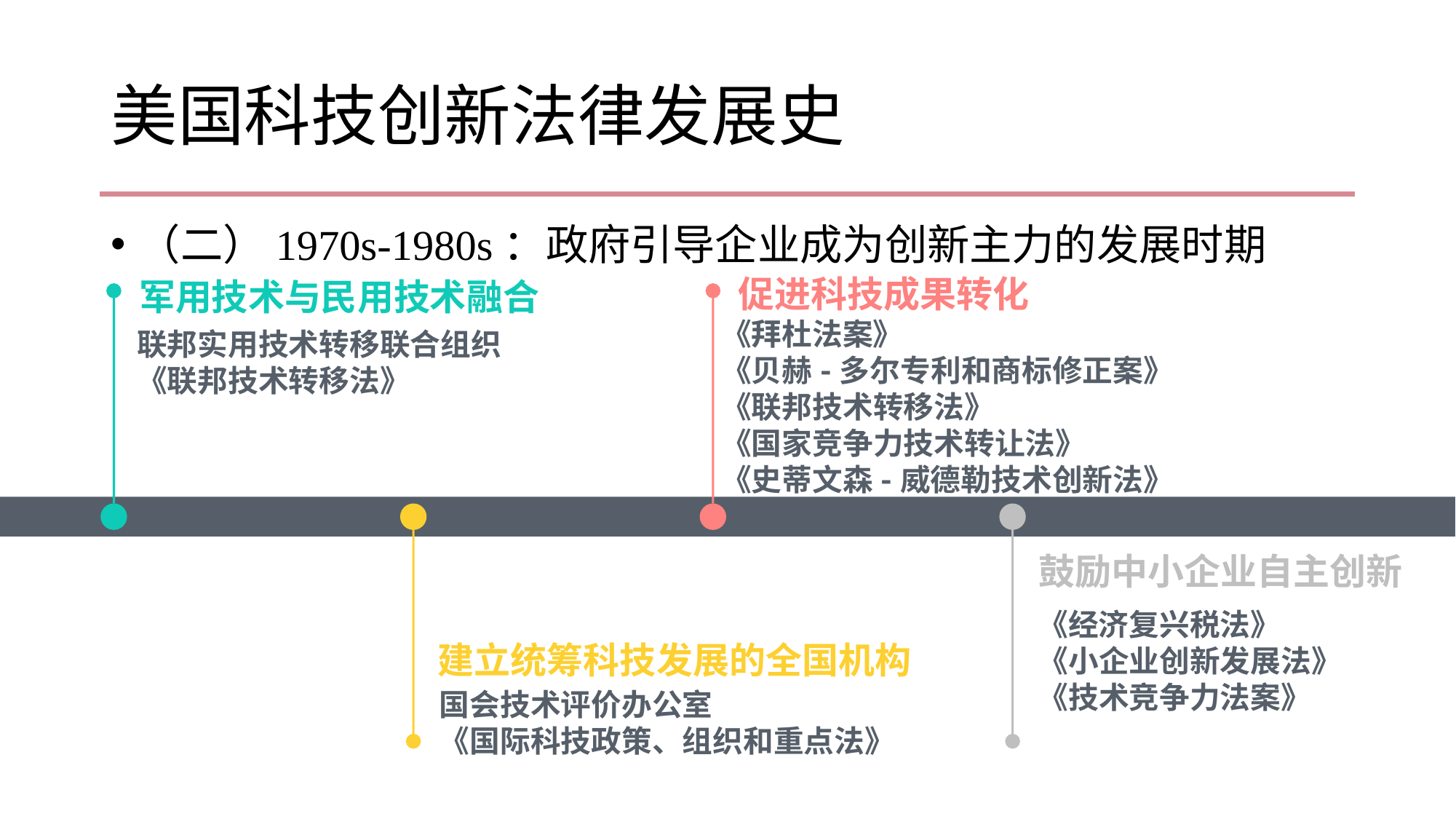

# 美国科技创新法律发展史
（二）1970s-1980s：政府引导企业成为创新主力的发展时期

促进科技成果转化
军用技术与民用技术融合

《拜杜法案》
《贝赫-多尔专利和商标修正案》
《联邦技术转移法》
《国家竞争力技术转让法》
《史蒂文森-威德勒技术创新法》
联邦实用技术转移联合组织
《联邦技术转移法》

鼓励中小企业自主创新
《经济复兴税法》
《小企业创新发展法》
《技术竞争力法案》
建立统筹科技发展的全国机构
国会技术评价办公室
《国际科技政策、组织和重点法》